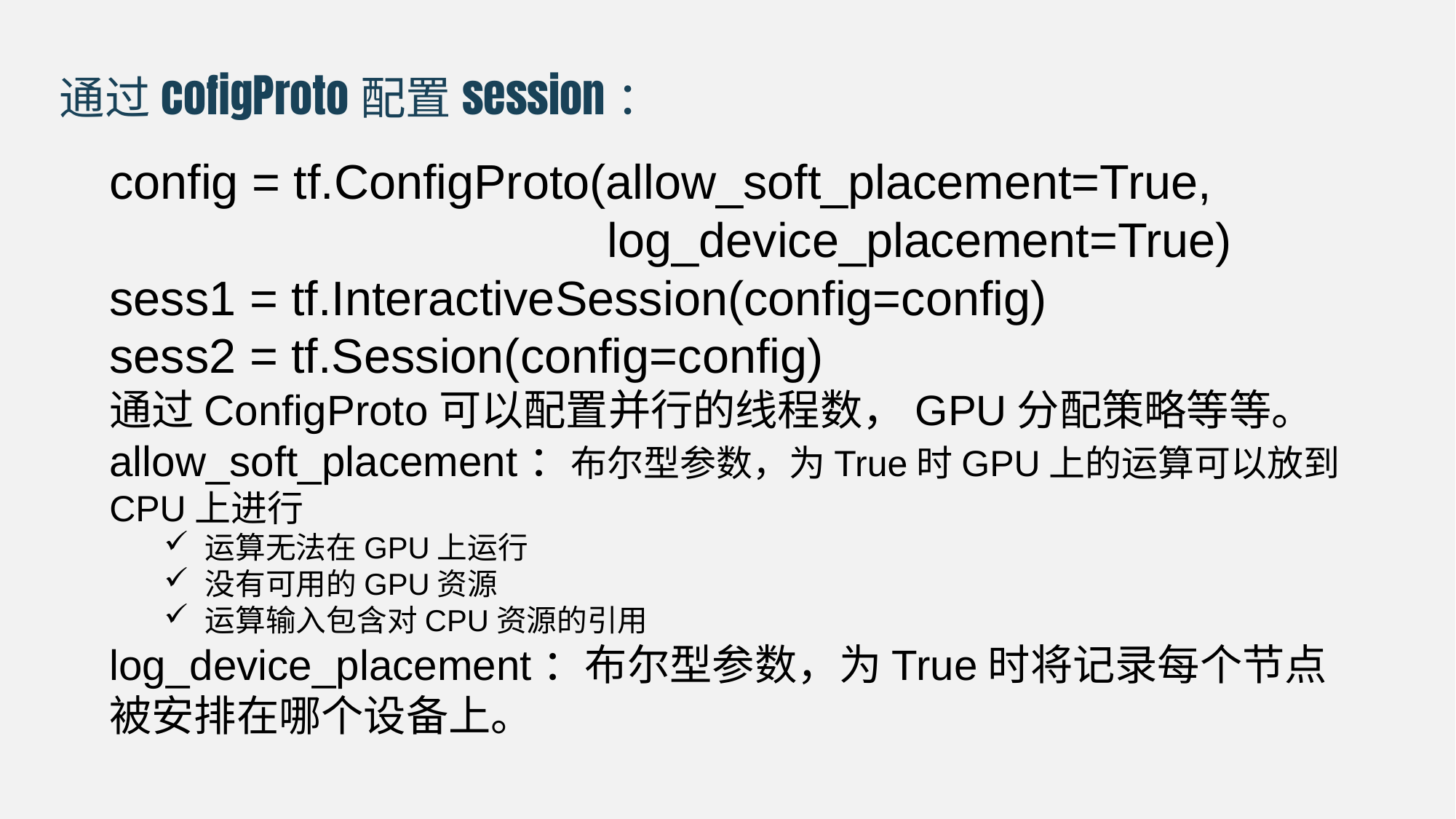

通过cofigProto配置session：
config = tf.ConfigProto(allow_soft_placement=True,
                                     log_device_placement=True)
sess1 = tf.InteractiveSession(config=config)
sess2 = tf.Session(config=config)
通过ConfigProto可以配置并行的线程数，GPU分配策略等等。
allow_soft_placement：布尔型参数，为True时GPU上的运算可以放到CPU上进行
运算无法在GPU上运行
没有可用的GPU资源
运算输入包含对CPU资源的引用
log_device_placement：布尔型参数，为True时将记录每个节点被安排在哪个设备上。